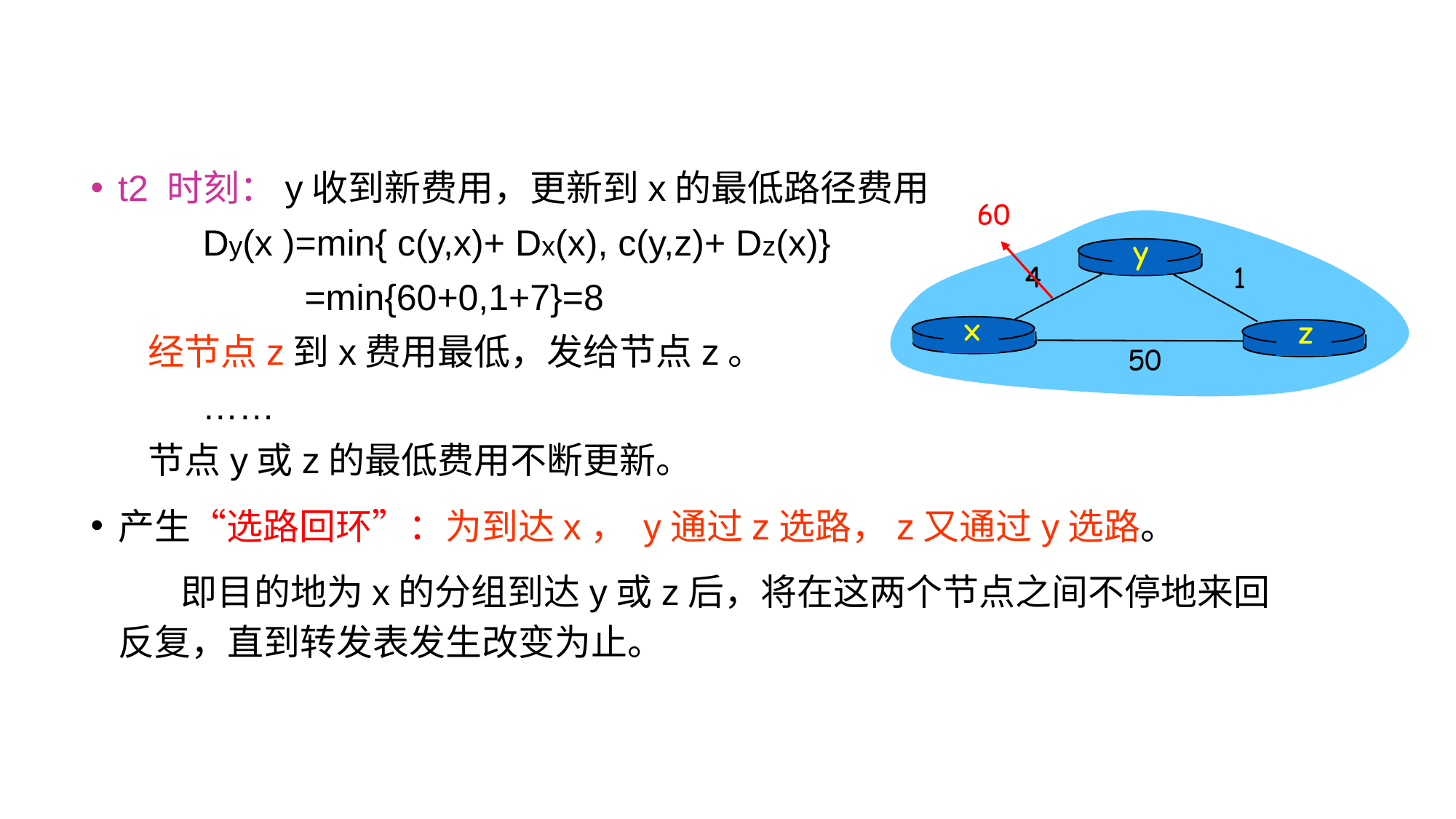

t2 时刻：y收到新费用，更新到x的最低路径费用
           Dy(x )=min{ c(y,x)+ Dx(x), c(y,z)+ Dz(x)}
                     =min{60+0,1+7}=8
      经节点z到x费用最低，发给节点z。
           ……
      节点y或z的最低费用不断更新。
产生“选路回环”：为到达x， y通过z选路，z又通过y选路。
          即目的地为x的分组到达y或z后，将在这两个节点之间不停地来回反复，直到转发表发生改变为止。
60

y

4
1

x

z

50